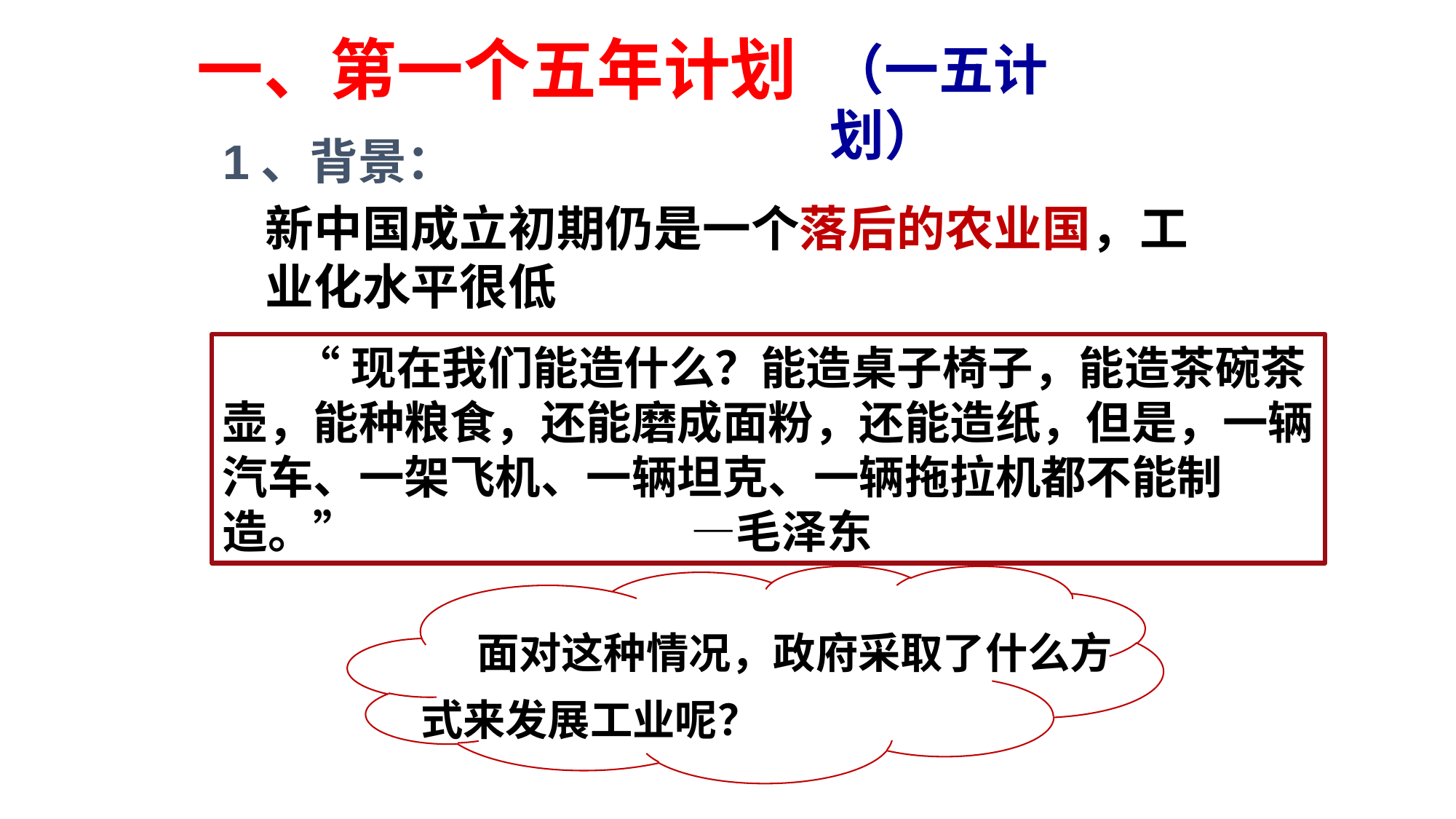

一、第一个五年计划
（一五计划）

1、背景：
新中国成立初期仍是一个落后的农业国，工业化水平很低
       “现在我们能造什么？能造桌子椅子，能造茶碗茶壶，能种粮食，还能磨成面粉，还能造纸，但是，一辆汽车、一架飞机、一辆坦克、一辆拖拉机都不能制造。”                                —毛泽东

    面对这种情况，政府采取了什么方式来发展工业呢？